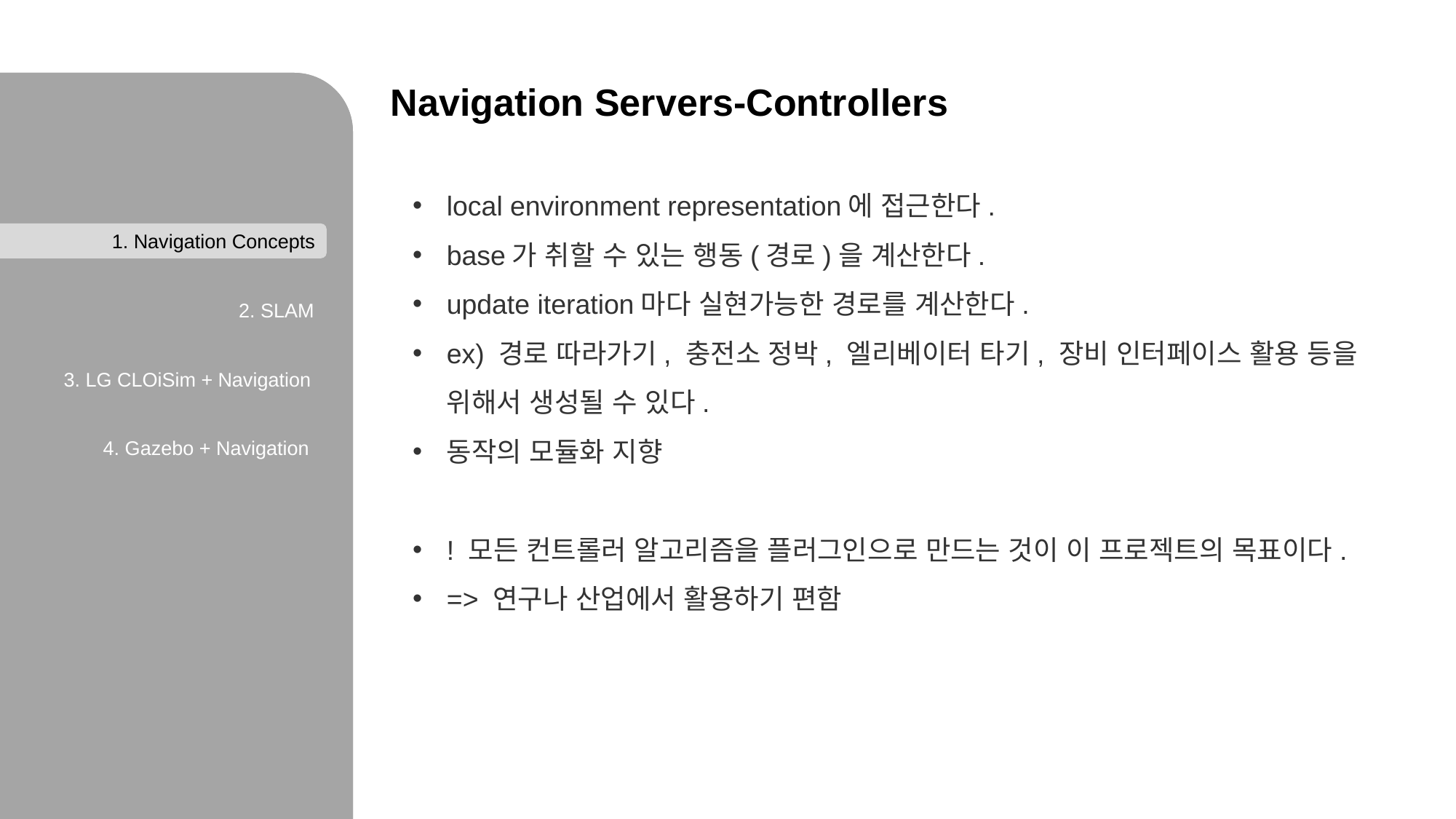

1. Navigation Concepts

2. SLAM
3. LG CLOiSim + Navigation
4. Gazebo + Navigation
Navigation Servers-Controllers
local environment representation에 접근한다.
base가 취할 수 있는 행동(경로)을 계산한다.
update iteration마다 실현가능한 경로를 계산한다.
ex) 경로 따라가기, 충전소 정박, 엘리베이터 타기, 장비 인터페이스 활용 등을 위해서 생성될 수 있다.
동작의 모듈화 지향

! 모든 컨트롤러 알고리즘을 플러그인으로 만드는 것이 이 프로젝트의 목표이다.
=> 연구나 산업에서 활용하기 편함

1. Navigation Concepts

2. Features of Simulator
3. Comparison of Simulator
4. Research Tasks